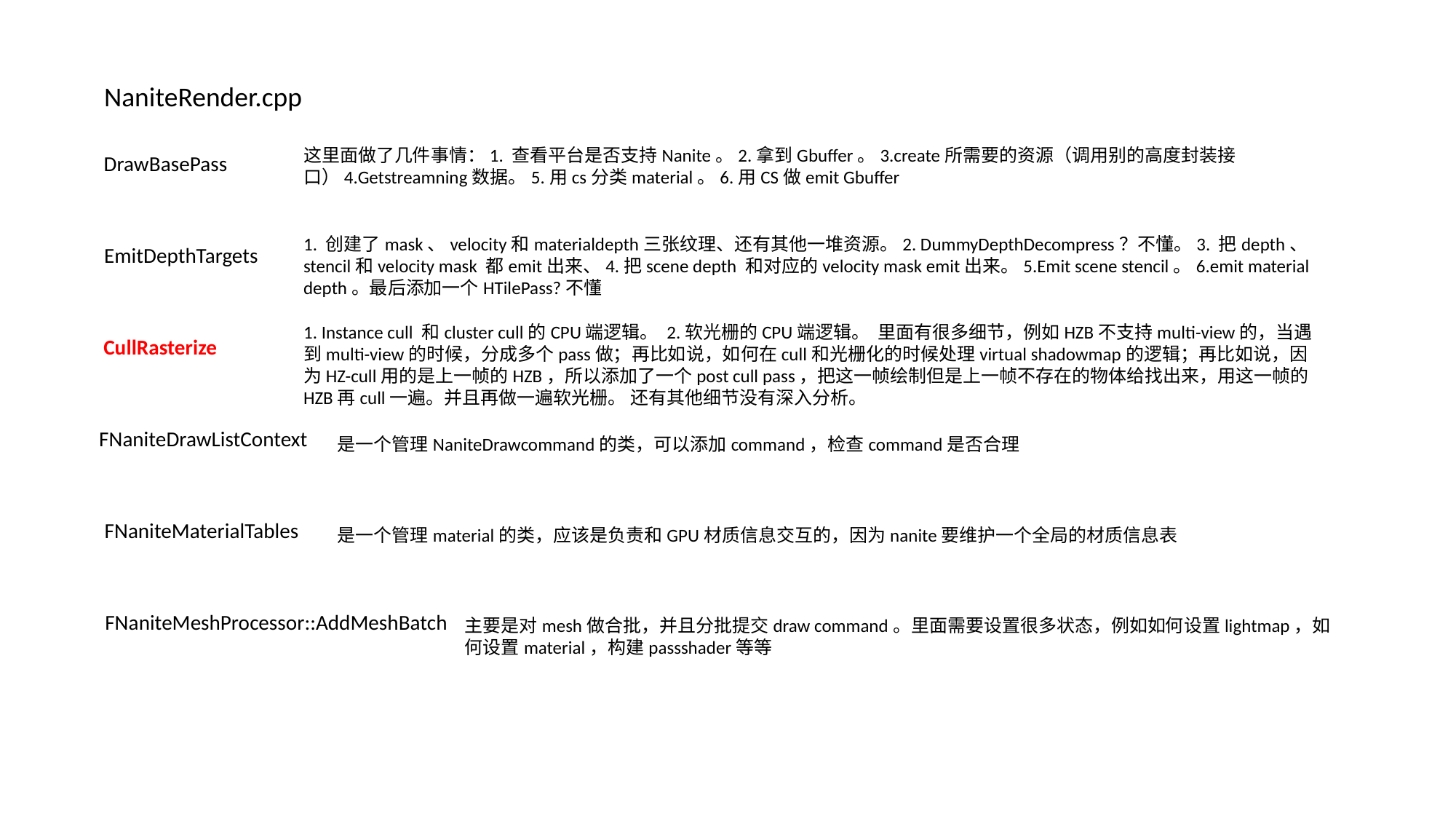

NaniteRender.cpp
这里面做了几件事情：1. 查看平台是否支持Nanite。2.拿到Gbuffer。3.create所需要的资源（调用别的高度封装接口）4.Getstreamning数据。5.用cs分类material。6.用CS做emit Gbuffer
DrawBasePass
1. 创建了mask、velocity和materialdepth三张纹理、还有其他一堆资源。2. DummyDepthDecompress？不懂。3. 把depth、stencil和velocity mask 都emit出来、4.把scene depth 和对应的velocity mask emit出来。5.Emit scene stencil。6.emit material depth。最后添加一个HTilePass?不懂
EmitDepthTargets
1. Instance cull 和cluster cull的CPU端逻辑。 2.软光栅的CPU端逻辑。  里面有很多细节，例如HZB不支持multi-view的，当遇到multi-view的时候，分成多个pass做；再比如说，如何在cull和光栅化的时候处理virtual shadowmap的逻辑；再比如说，因为HZ-cull用的是上一帧的HZB，所以添加了一个post cull pass，把这一帧绘制但是上一帧不存在的物体给找出来，用这一帧的HZB再cull一遍。并且再做一遍软光栅。 还有其他细节没有深入分析。
CullRasterize
FNaniteDrawListContext
是一个管理NaniteDrawcommand的类，可以添加command，检查command是否合理
FNaniteMaterialTables
是一个管理material的类，应该是负责和GPU材质信息交互的，因为nanite要维护一个全局的材质信息表
FNaniteMeshProcessor::AddMeshBatch
主要是对mesh做合批，并且分批提交draw command。里面需要设置很多状态，例如如何设置lightmap，如何设置material，构建passshader等等